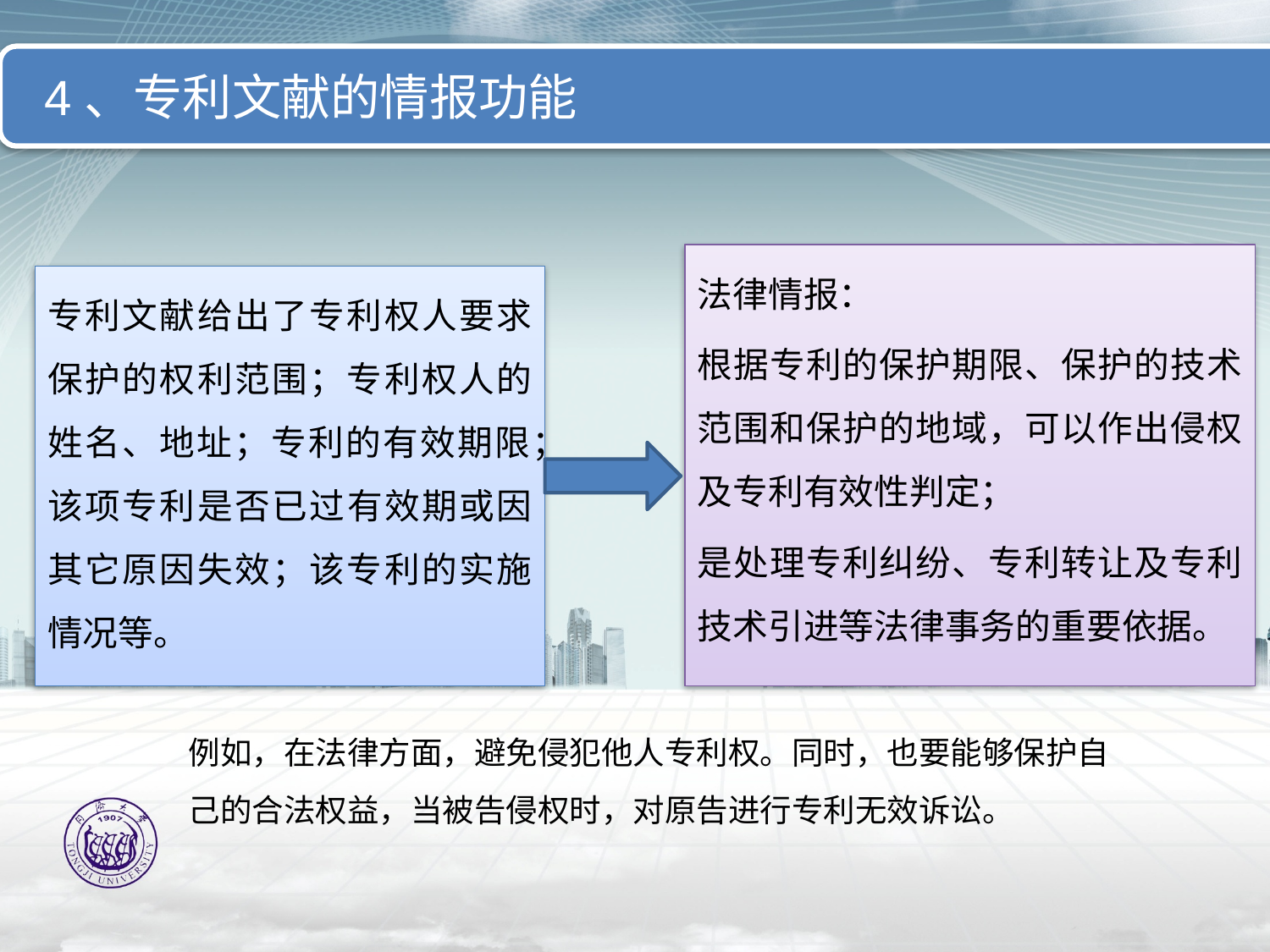

4、专利文献的情报功能
法律情报：
根据专利的保护期限、保护的技术范围和保护的地域，可以作出侵权及专利有效性判定；
是处理专利纠纷、专利转让及专利技术引进等法律事务的重要依据。

专利文献给出了专利权人要求保护的权利范围；专利权人的姓名、地址；专利的有效期限；该项专利是否已过有效期或因其它原因失效；该专利的实施情况等。

例如，在法律方面，避免侵犯他人专利权。同时，也要能够保护自己的合法权益，当被告侵权时，对原告进行专利无效诉讼。